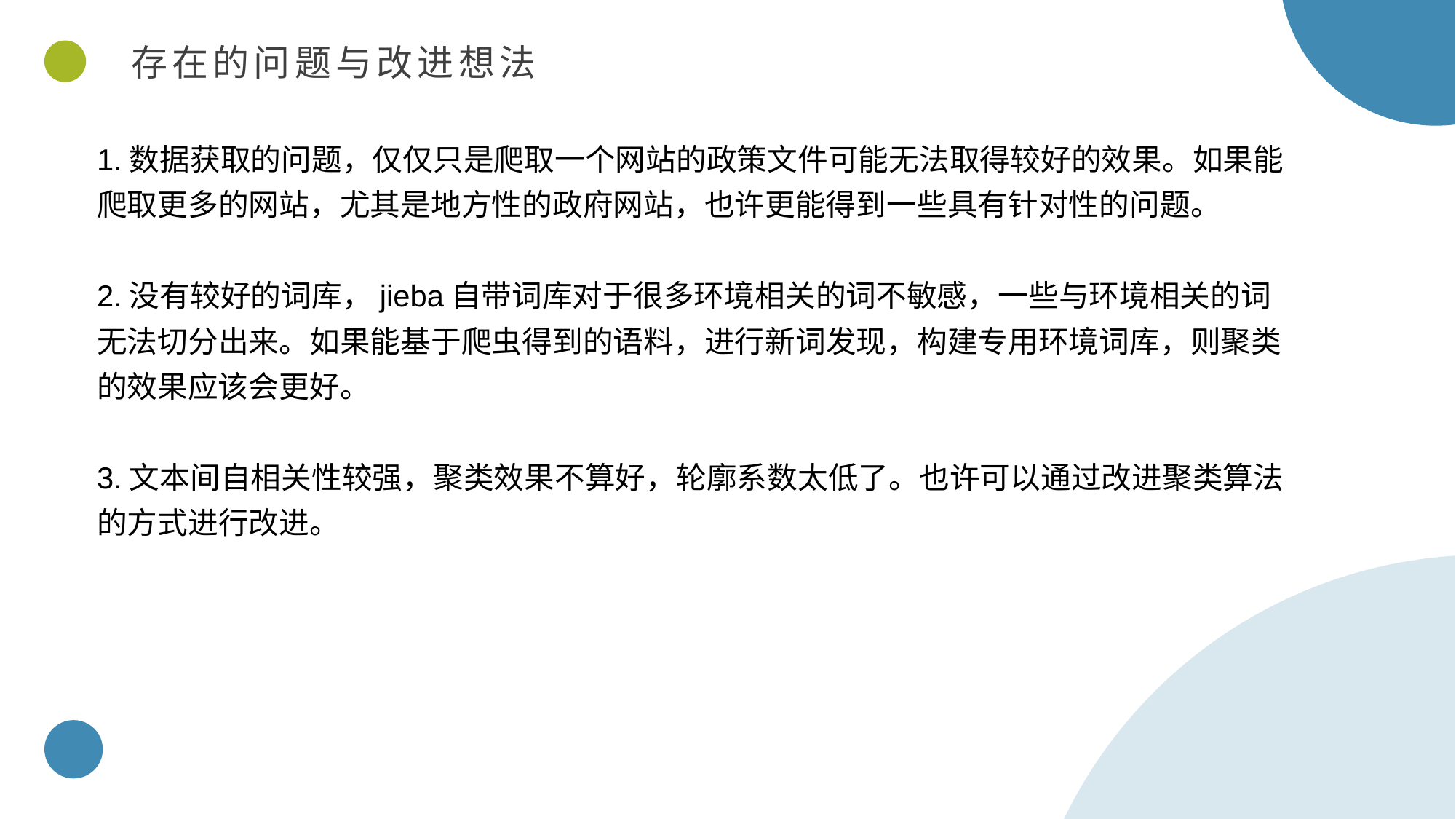

存在的问题与改进想法

1.数据获取的问题，仅仅只是爬取一个网站的政策文件可能无法取得较好的效果。如果能爬取更多的网站，尤其是地方性的政府网站，也许更能得到一些具有针对性的问题。

2.没有较好的词库，jieba自带词库对于很多环境相关的词不敏感，一些与环境相关的词无法切分出来。如果能基于爬虫得到的语料，进行新词发现，构建专用环境词库，则聚类的效果应该会更好。

3.文本间自相关性较强，聚类效果不算好，轮廓系数太低了。也许可以通过改进聚类算法的方式进行改进。